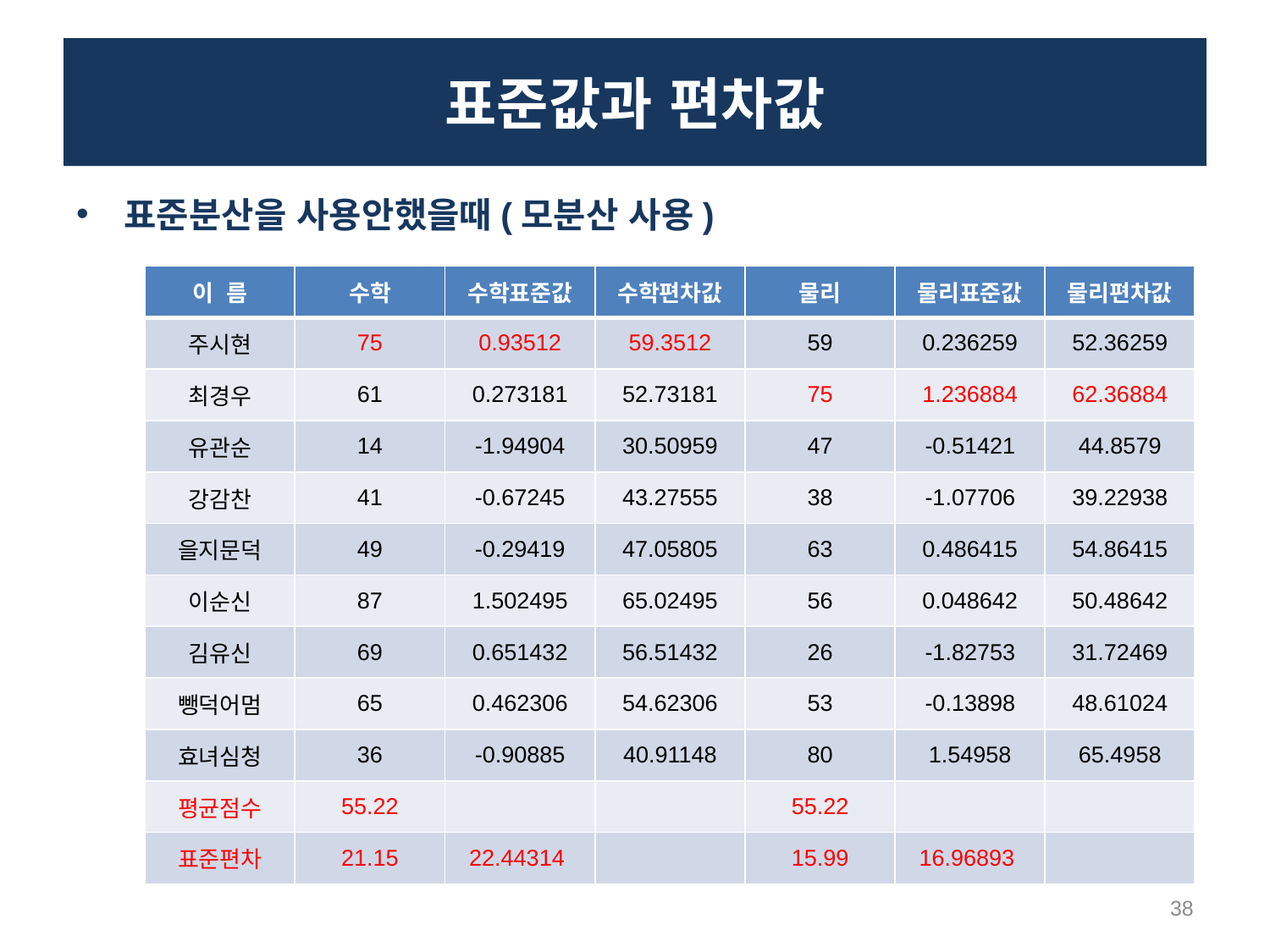

# 표준값과 편차값
표준분산을 사용안했을때(모분산 사용)

| 이 름 | 수학 | 수학표준값 | 수학편차값 | 물리 | 물리표준값 | 물리편차값 |
| --- | --- | --- | --- | --- | --- | --- |
| 주시현 | 75 | 0.93512 | 59.3512 | 59 | 0.236259 | 52.36259 |
| 최경우 | 61 | 0.273181 | 52.73181 | 75 | 1.236884 | 62.36884 |
| 유관순 | 14 | -1.94904 | 30.50959 | 47 | -0.51421 | 44.8579 |
| 강감찬 | 41 | -0.67245 | 43.27555 | 38 | -1.07706 | 39.22938 |
| 을지문덕 | 49 | -0.29419 | 47.05805 | 63 | 0.486415 | 54.86415 |
| 이순신 | 87 | 1.502495 | 65.02495 | 56 | 0.048642 | 50.48642 |
| 김유신 | 69 | 0.651432 | 56.51432 | 26 | -1.82753 | 31.72469 |
| 뺑덕어멈 | 65 | 0.462306 | 54.62306 | 53 | -0.13898 | 48.61024 |
| 효녀심청 | 36 | -0.90885 | 40.91148 | 80 | 1.54958 | 65.4958 |
| 평균점수 | 55.22 |  |  | 55.22 |  |  |
| 표준편차 | 21.15 | 22.44314 |  | 15.99 | 16.96893 |  |
38